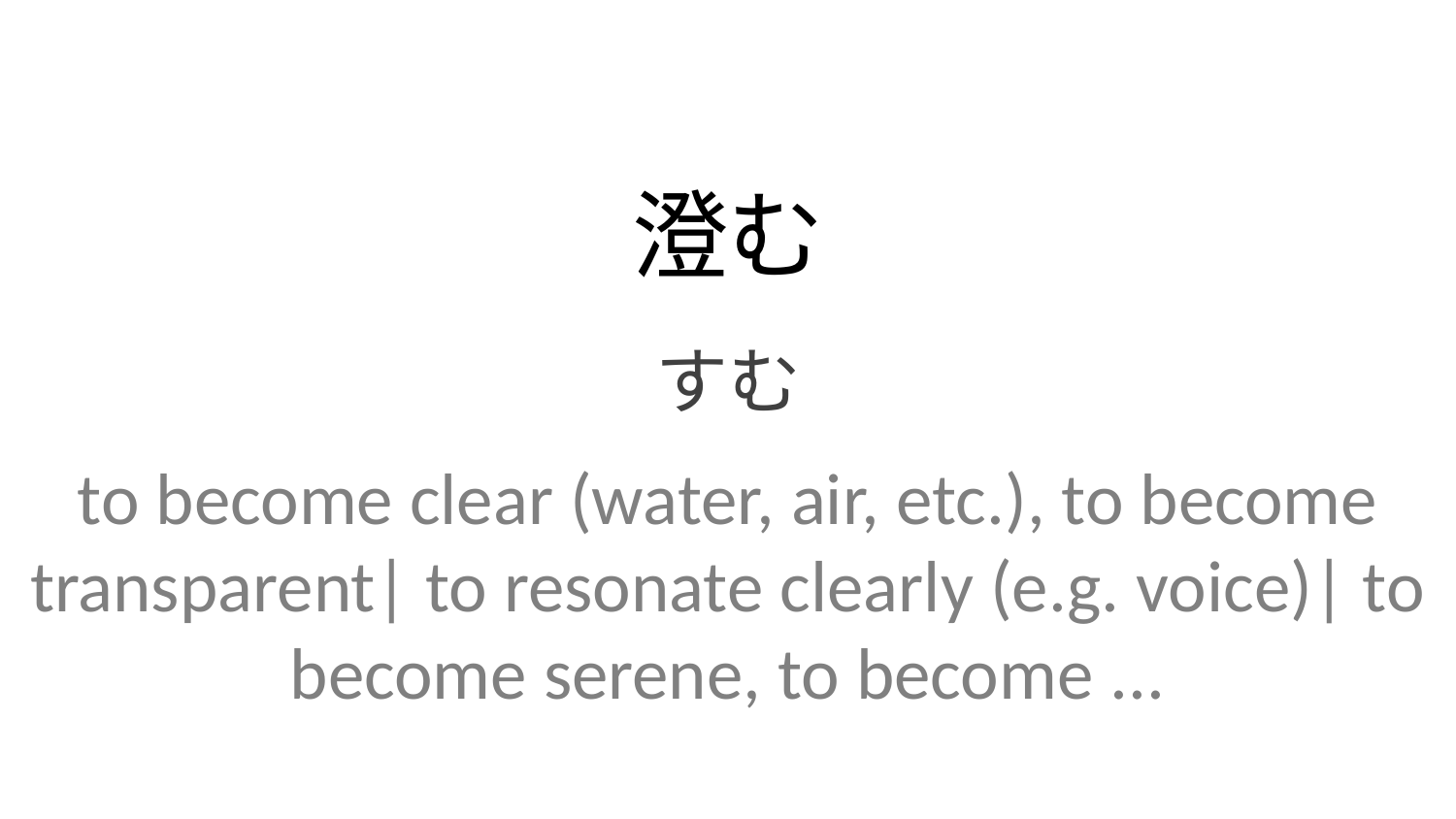

澄む

すむ
to become clear (water, air, etc.), to become transparent| to resonate clearly (e.g. voice)| to become serene, to become ...